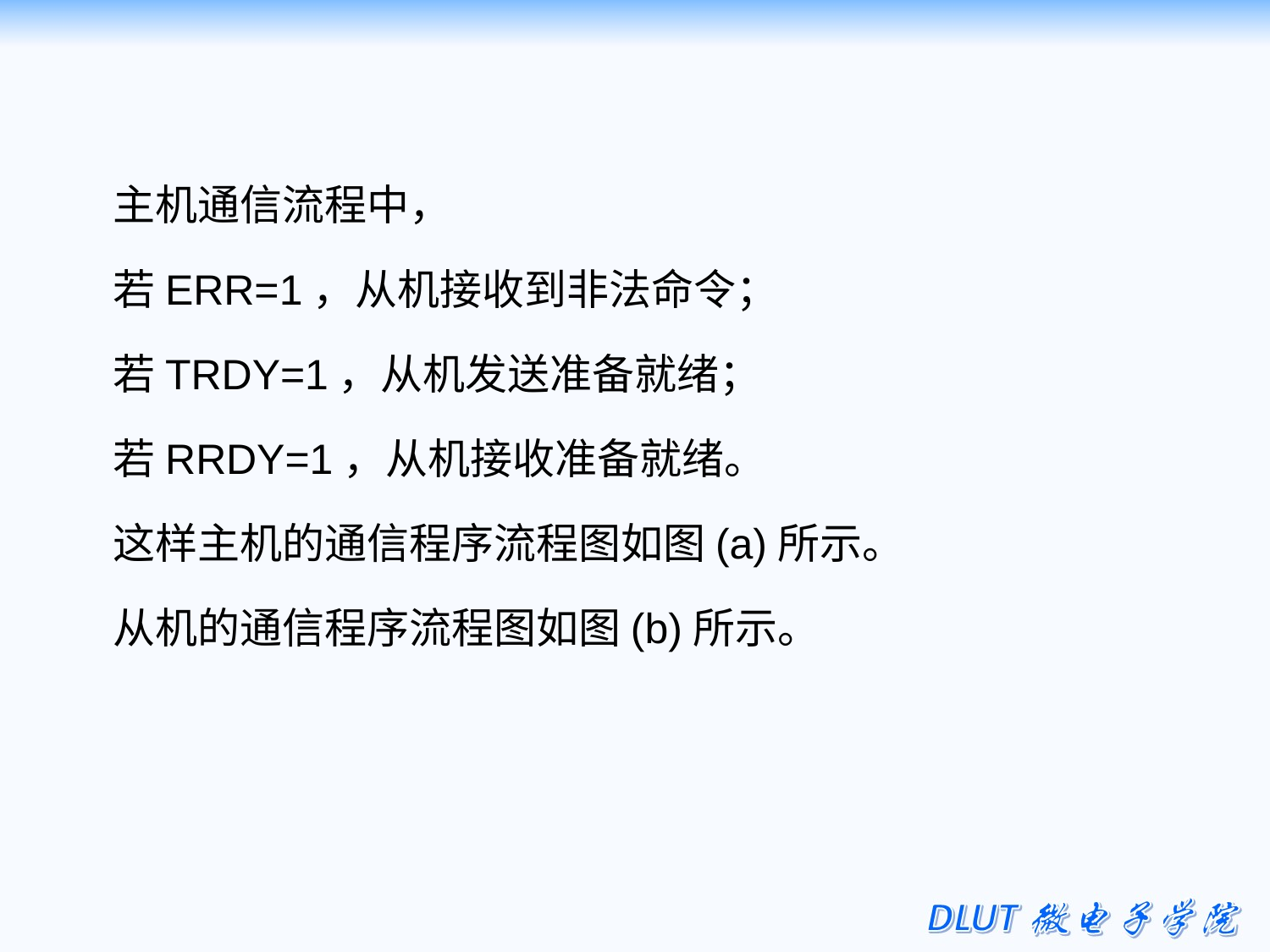

主机通信流程中，
若ERR=1，从机接收到非法命令；
若TRDY=1，从机发送准备就绪；
若RRDY=1，从机接收准备就绪。
这样主机的通信程序流程图如图(a)所示。
从机的通信程序流程图如图(b)所示。